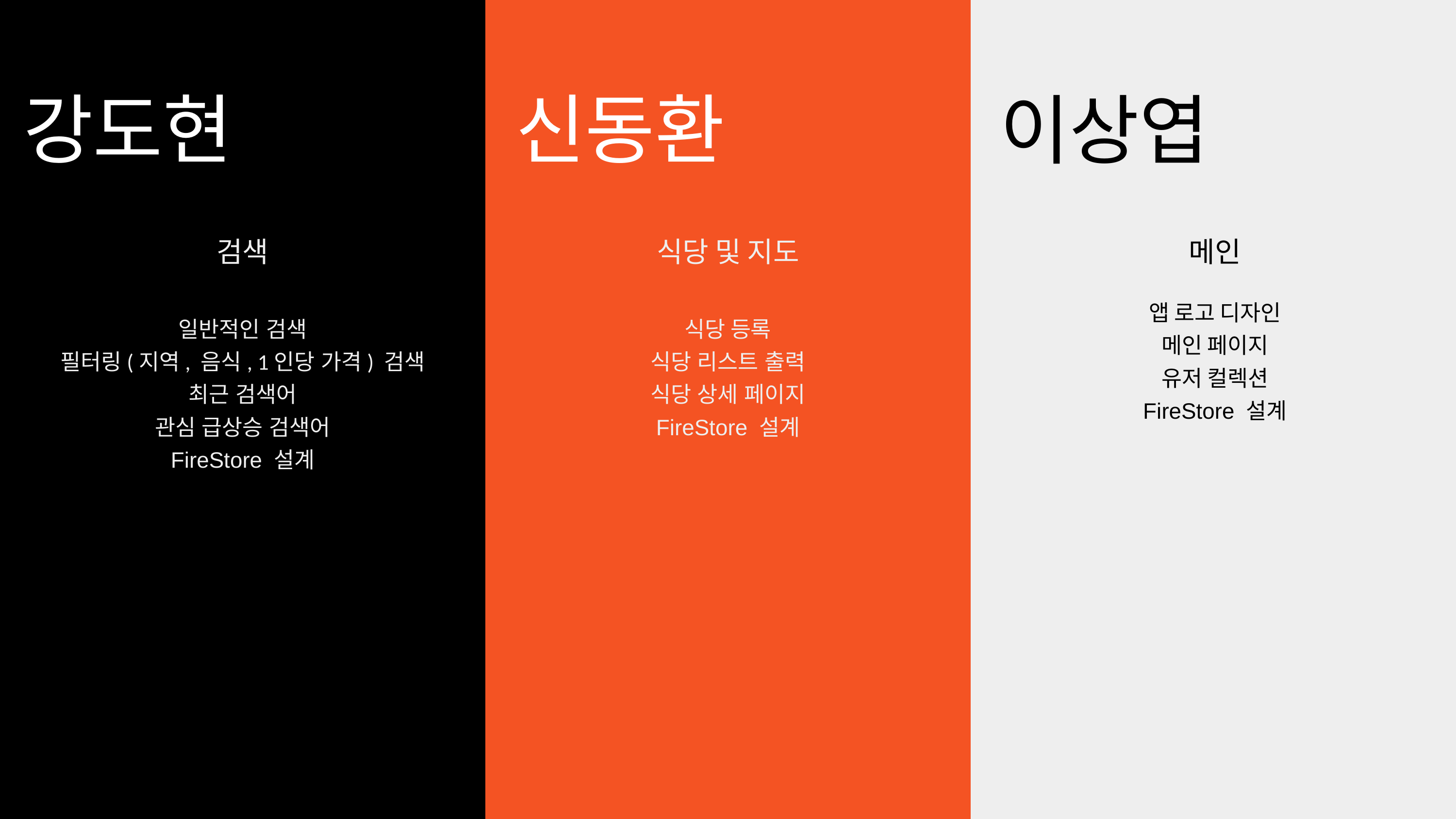

강도현
신동환
이상엽
검색
식당 및 지도
메인
앱 로고 디자인
메인 페이지
유저 컬렉션
FireStore 설계
일반적인 검색
필터링(지역, 음식, 1인당 가격) 검색
최근 검색어
관심 급상승 검색어
FireStore 설계
식당 등록
식당 리스트 출력
식당 상세 페이지
FireStore 설계